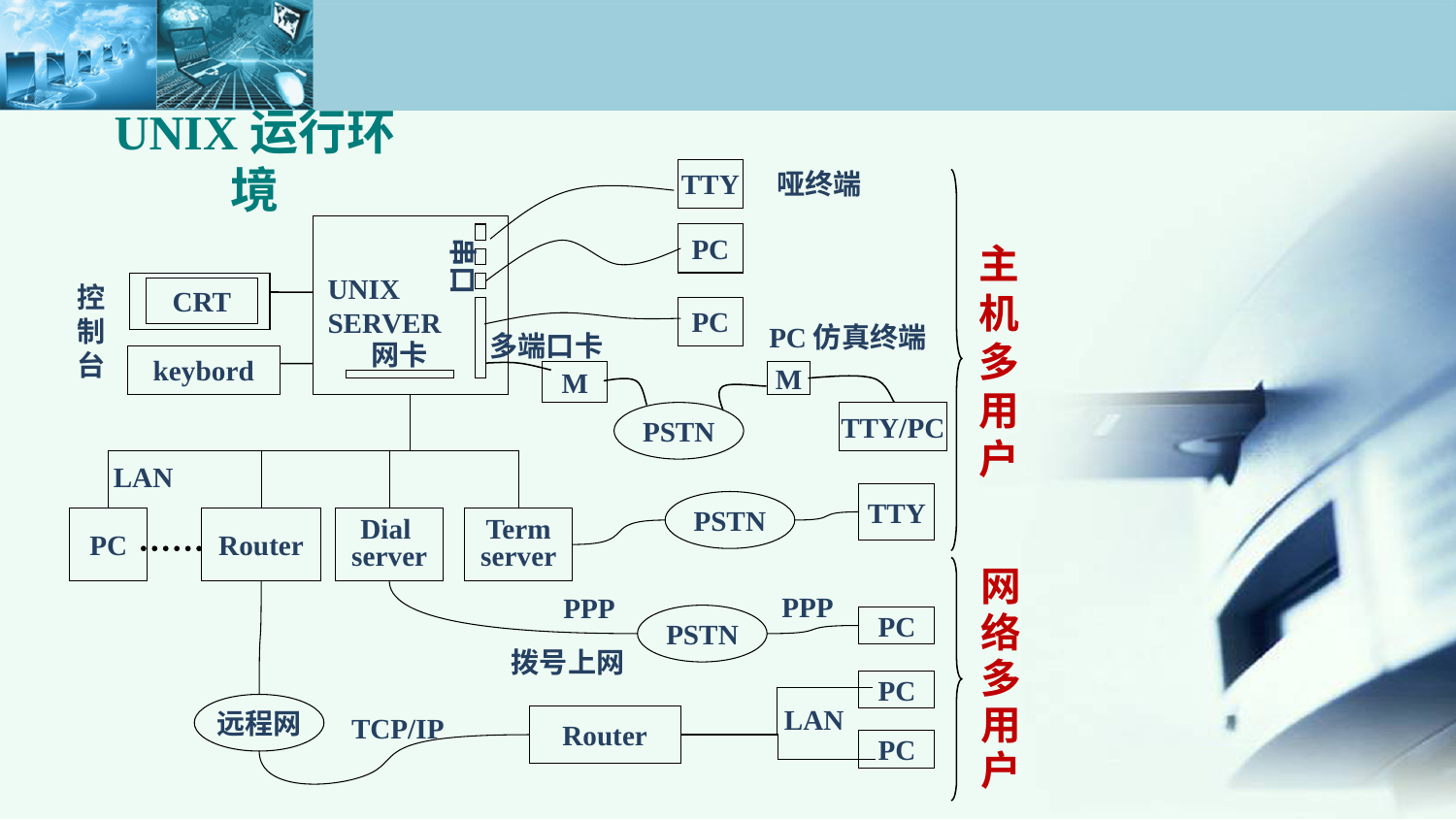

UNIX运行环境
TTY
哑终端

UNIX
SERVER
串口

PC
主机多用户

控制台

CRT

PC

PC仿真终端
多端口卡
网卡
keybord

M
M

PSTN
TTY/PC
LAN
TTY
PSTN
PC
Router
Dial
server
Term
server

网络多用户

PPP
PPP
PSTN
PC
拨号上网
PC
远程网
LAN
TCP/IP
Router
PC